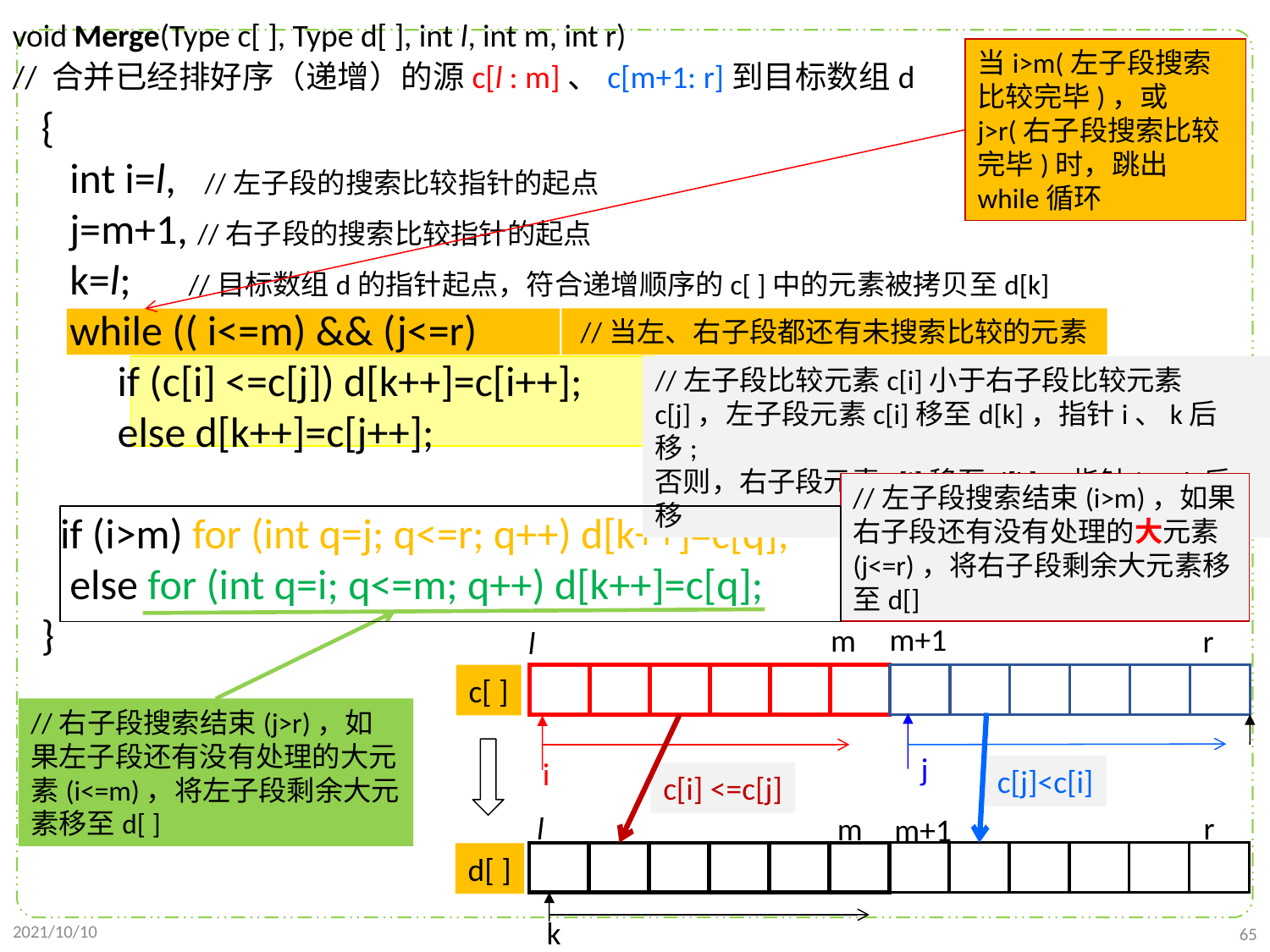

void Merge(Type c[ ], Type d[ ], int l, int m, int r)
// 合并已经排好序（递增）的源c[l : m]、c[m+1: r]到目标数组d
   {
      int i=l,   //左子段的搜索比较指针的起点
      j=m+1, //右子段的搜索比较指针的起点
      k=l;      //目标数组d的指针起点，符合递增顺序的c[ ]中的元素被拷贝至d[k]
      while (( i<=m) && (j<=r)
           if (c[i] <=c[j]) d[k++]=c[i++];
           else d[k++]=c[j++];

     if (i>m) for (int q=j; q<=r; q++) d[k++]=c[q];
      else for (int q=i; q<=m; q++) d[k++]=c[q];
   }
当i>m(左子段搜索比较完毕)，或j>r(右子段搜索比较完毕)时，跳出while循环
 //当左、右子段都还有未搜索比较的元素

//左子段比较元素c[i]小于右子段比较元素c[j]，左子段元素c[i]移至d[k]，指针i、k后移;
否则，右子段元素c[j]移至d[k]，指针j、k后移
//左子段搜索结束(i>m)，如果右子段还有没有处理的大元素(j<=r)，将右子段剩余大元素移至d[]

m+1
m
r
l

c[ ]
//右子段搜索结束(j>r)，如果左子段还有没有处理的大元素(i<=m)，将左子段剩余大元素移至d[ ]

j
i
c[j]<c[i]
c[i] <=c[j]
l
r
m
m+1

d[ ]

k
2021/10/10
65